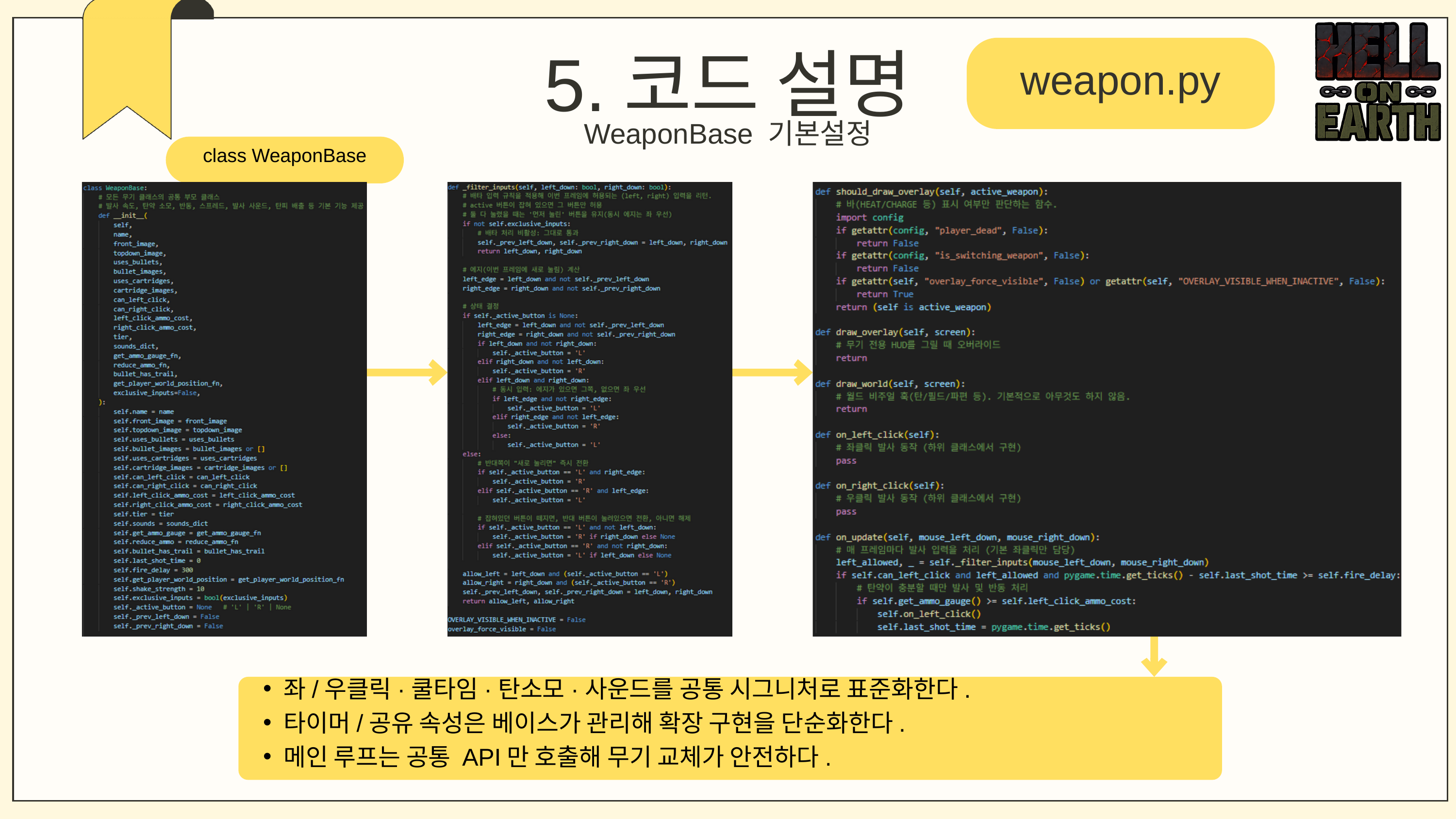

5.코드 설명

weapon.py
WeaponBase 기본설정

class WeaponBase

좌/우클릭·쿨타임·탄소모·사운드를 공통 시그니처로 표준화한다.
타이머/공유 속성은 베이스가 관리해 확장 구현을 단순화한다.
메인 루프는 공통 API만 호출해 무기 교체가 안전하다.